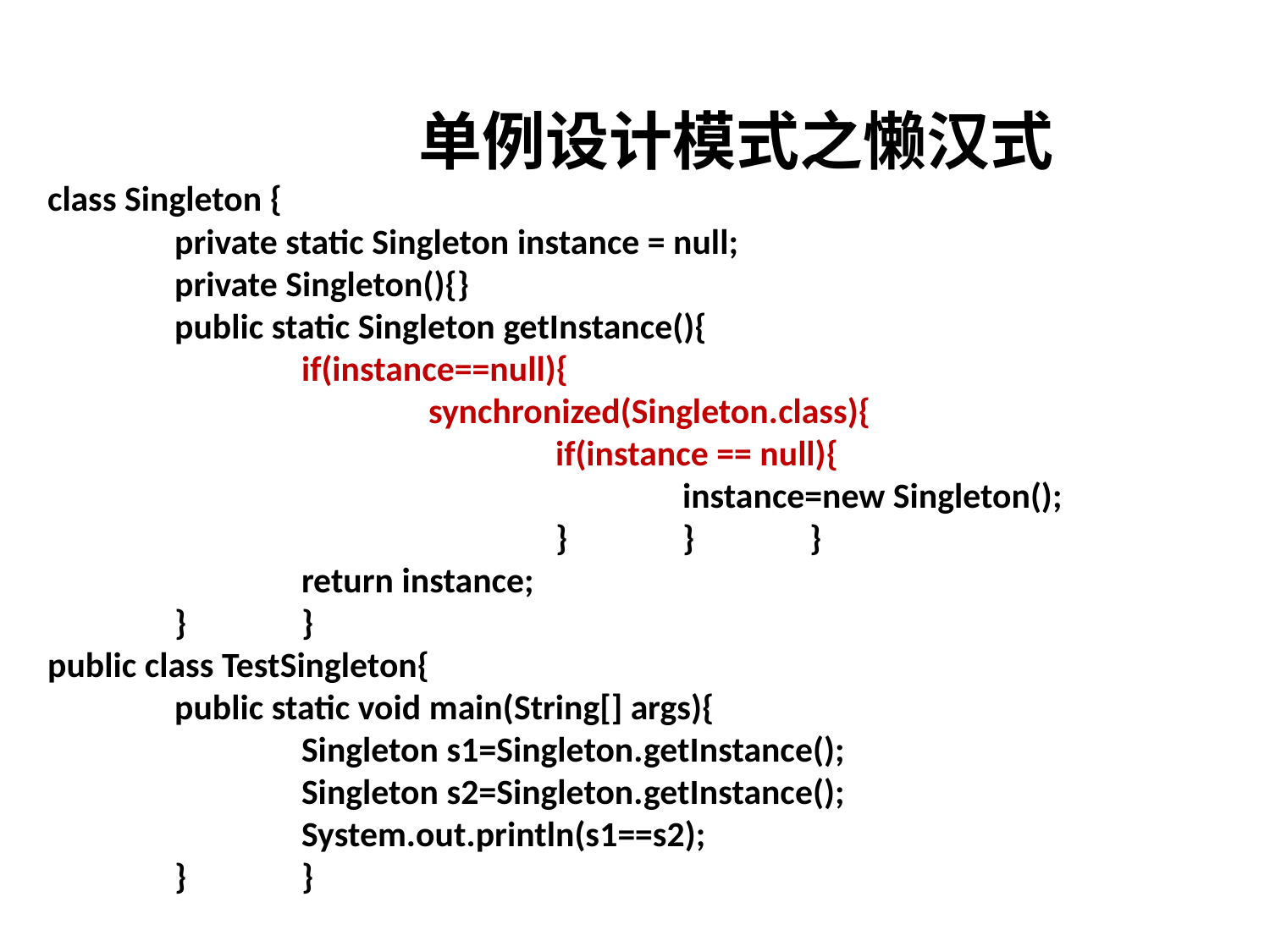

# 单例设计模式之懒汉式
class Singleton {
	private static Singleton instance = null;
	private Singleton(){}
	public static Singleton getInstance(){
		if(instance==null){
			synchronized(Singleton.class){
				if(instance == null){
					instance=new Singleton();
				}	}	}
		return instance;
	} 	}
public class TestSingleton{
	public static void main(String[] args){
		Singleton s1=Singleton.getInstance();
		Singleton s2=Singleton.getInstance();
		System.out.println(s1==s2);
	}	}